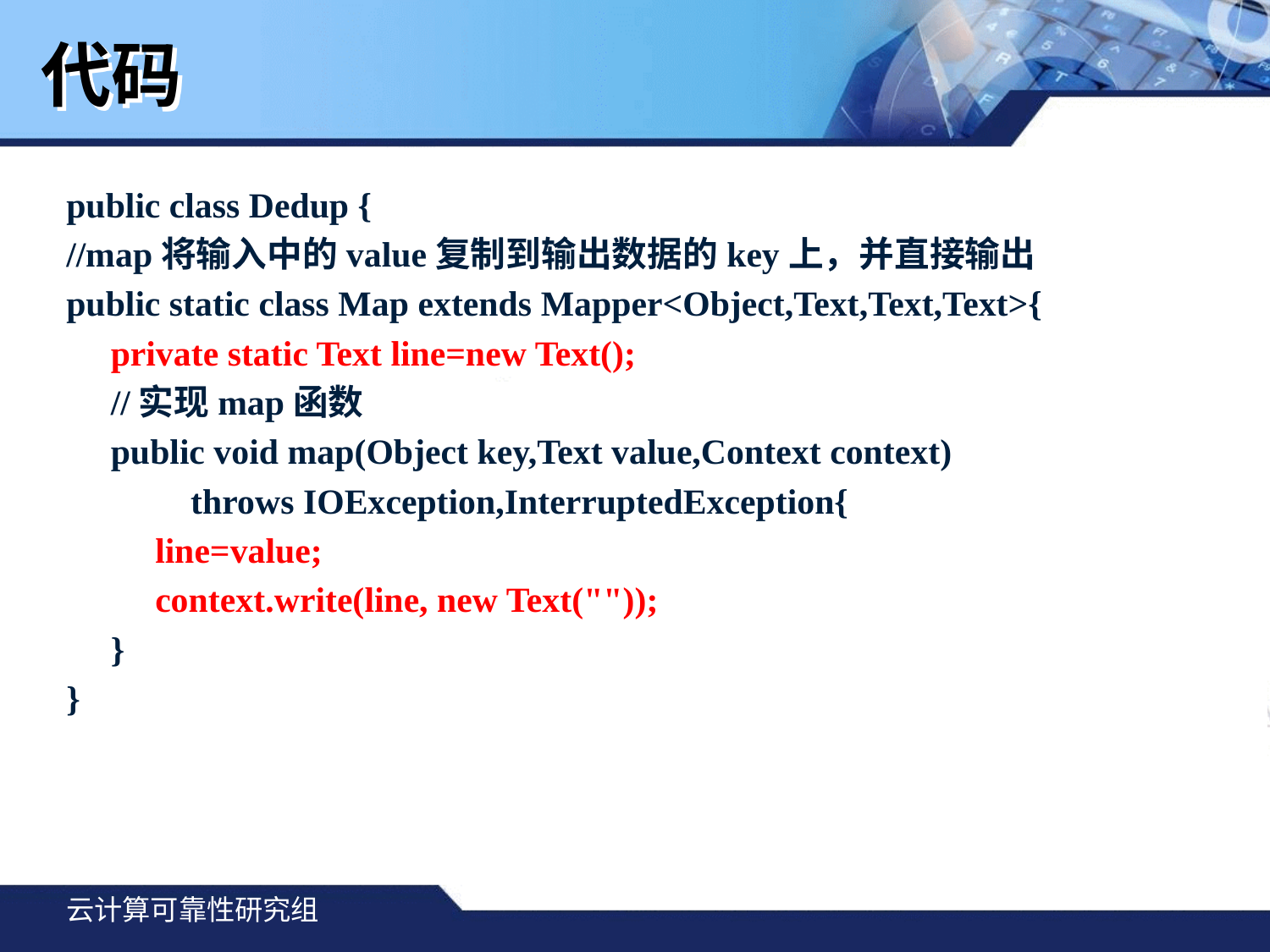

# 代码
public class Dedup {
//map将输入中的value复制到输出数据的key上，并直接输出
public static class Map extends Mapper<Object,Text,Text,Text>{
     private static Text line=new Text();
     //实现map函数
     public void map(Object key,Text value,Context context)
              throws IOException,InterruptedException{
          line=value;
          context.write(line, new Text(""));
     }
}
云计算可靠性研究组